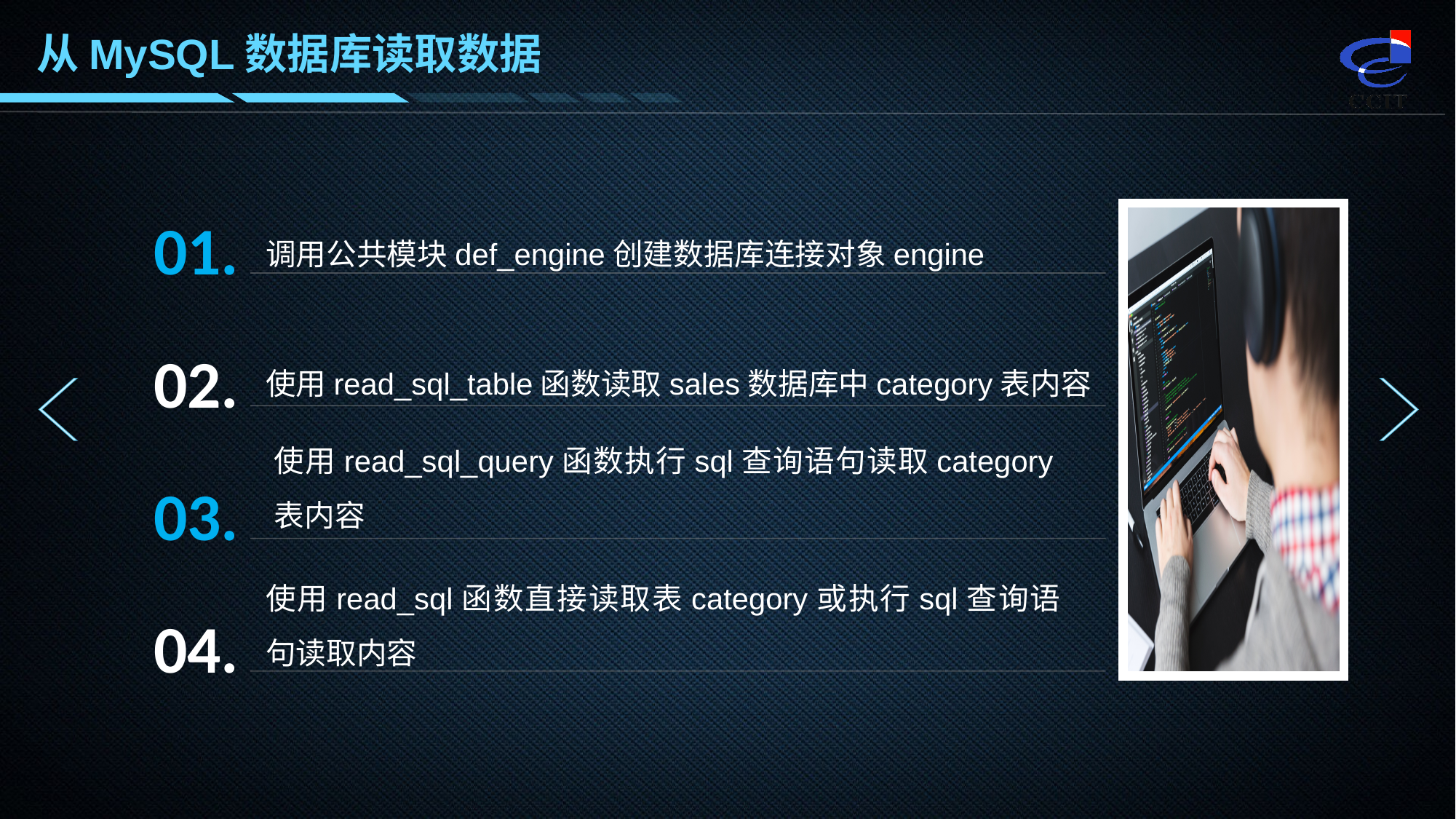

从MySQL数据库读取数据
01.
调用公共模块def_engine创建数据库连接对象engine

02.
使用read_sql_table函数读取sales数据库中category表内容
使用read_sql_query函数执行sql查询语句读取category表内容
03.
使用read_sql函数直接读取表category或执行sql查询语句读取内容
04.